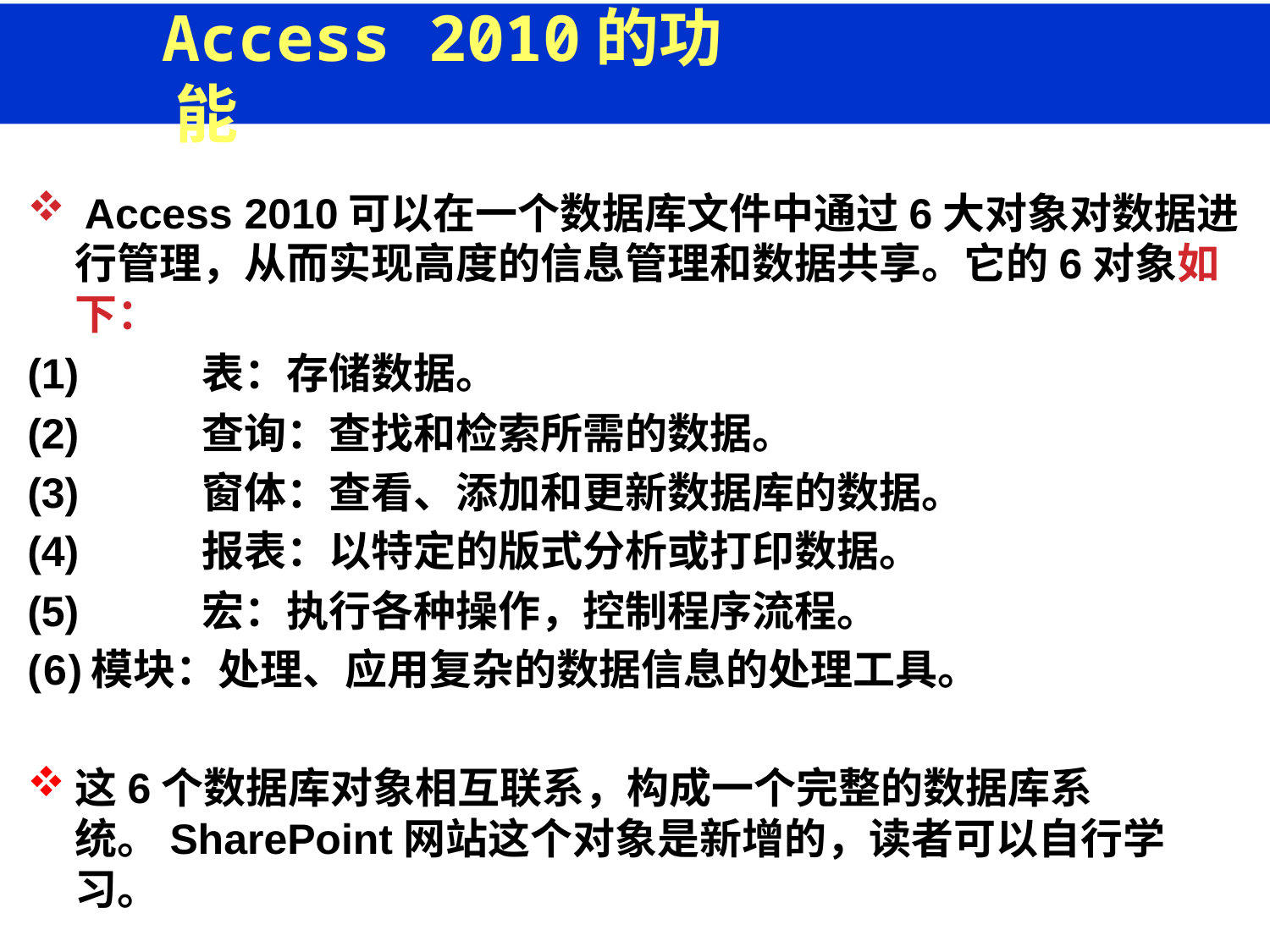

# Access 2010的功能
 Access 2010可以在一个数据库文件中通过6大对象对数据进行管理，从而实现高度的信息管理和数据共享。它的6对象如下：
(1)	表：存储数据。
(2)	查询：查找和检索所需的数据。
(3)	窗体：查看、添加和更新数据库的数据。
(4)	报表：以特定的版式分析或打印数据。
(5)	宏：执行各种操作，控制程序流程。
模块：处理、应用复杂的数据信息的处理工具。

这6个数据库对象相互联系，构成一个完整的数据库系统。SharePoint网站这个对象是新增的，读者可以自行学习。